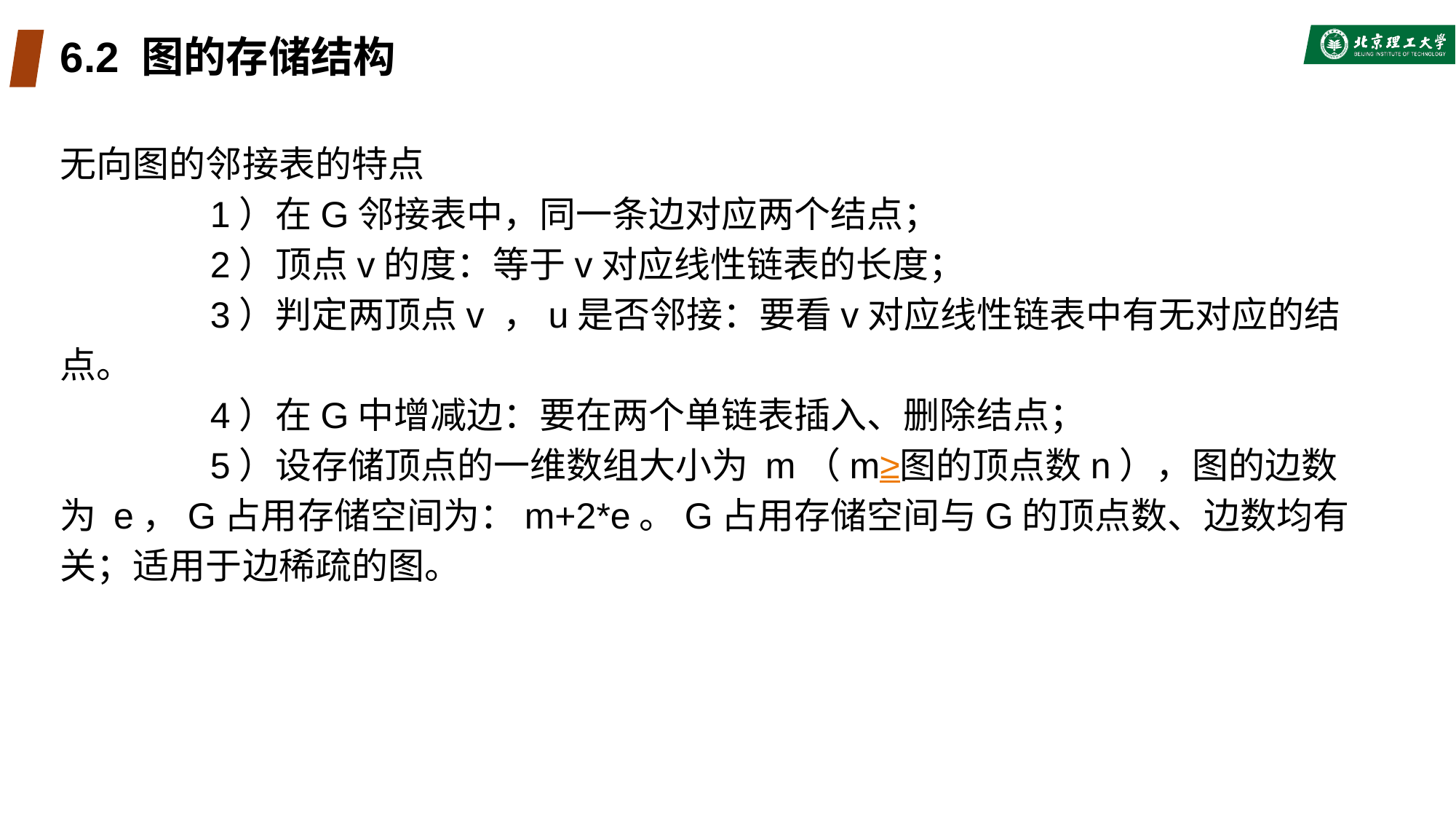

# 6.2 图的存储结构
无向图的邻接表的特点
	    1）在G邻接表中，同一条边对应两个结点；
	    2）顶点v的度：等于v对应线性链表的长度；
	    3）判定两顶点v ，u是否邻接：要看v对应线性链表中有无对应的结点。
	    4）在G中增减边：要在两个单链表插入、删除结点；
	    5）设存储顶点的一维数组大小为 m（m≥图的顶点数n），图的边数为 e，G占用存储空间为：m+2*e。G占用存储空间与G的顶点数、边数均有关；适用于边稀疏的图。